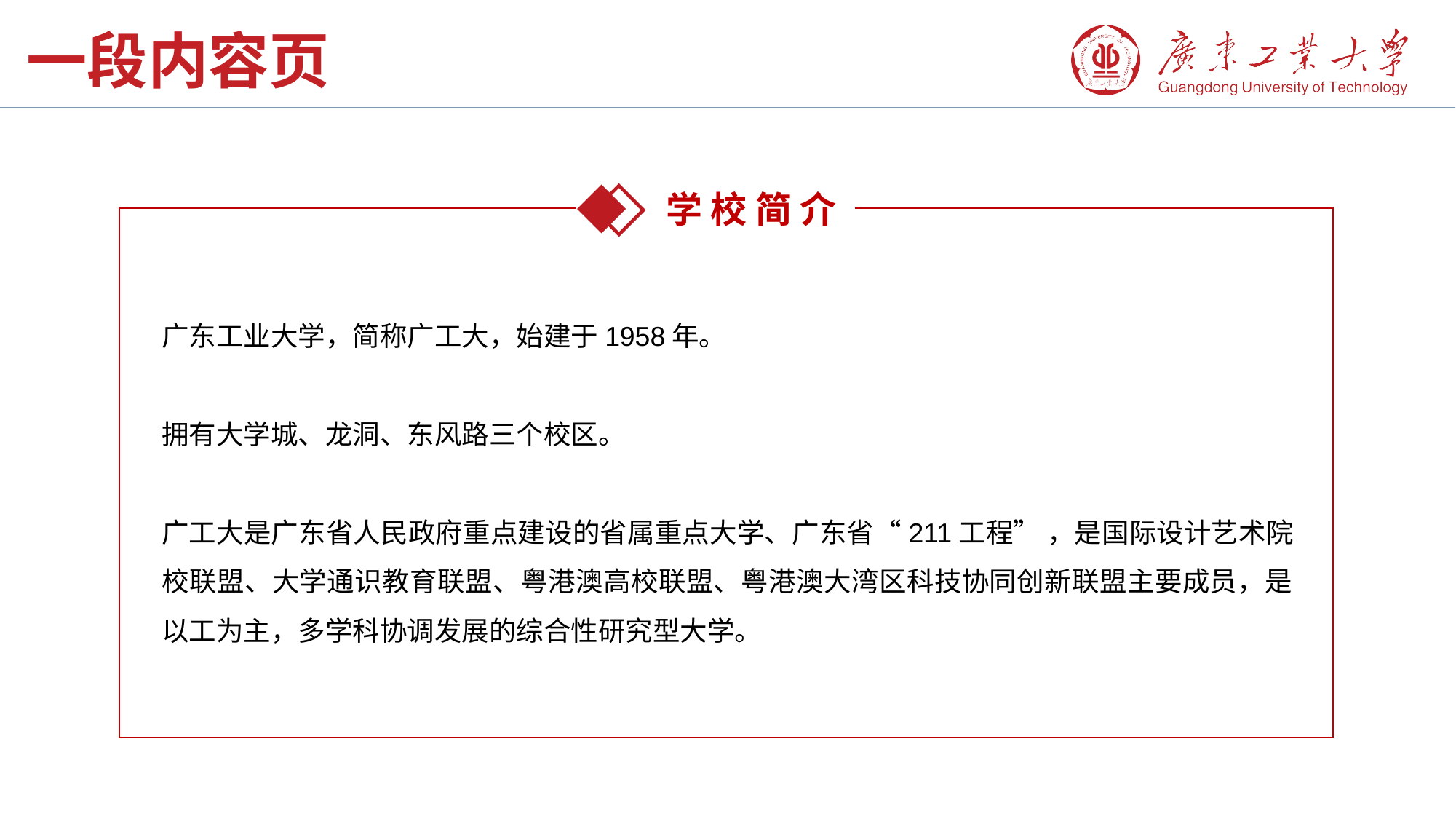

一段内容页

学 校 简 介

广东工业大学，简称广工大，始建于1958年。

拥有大学城、龙洞、东风路三个校区。

广工大是广东省人民政府重点建设的省属重点大学、广东省“211工程” ，是国际设计艺术院校联盟、大学通识教育联盟、粤港澳高校联盟、粤港澳大湾区科技协同创新联盟主要成员，是以工为主，多学科协调发展的综合性研究型大学。